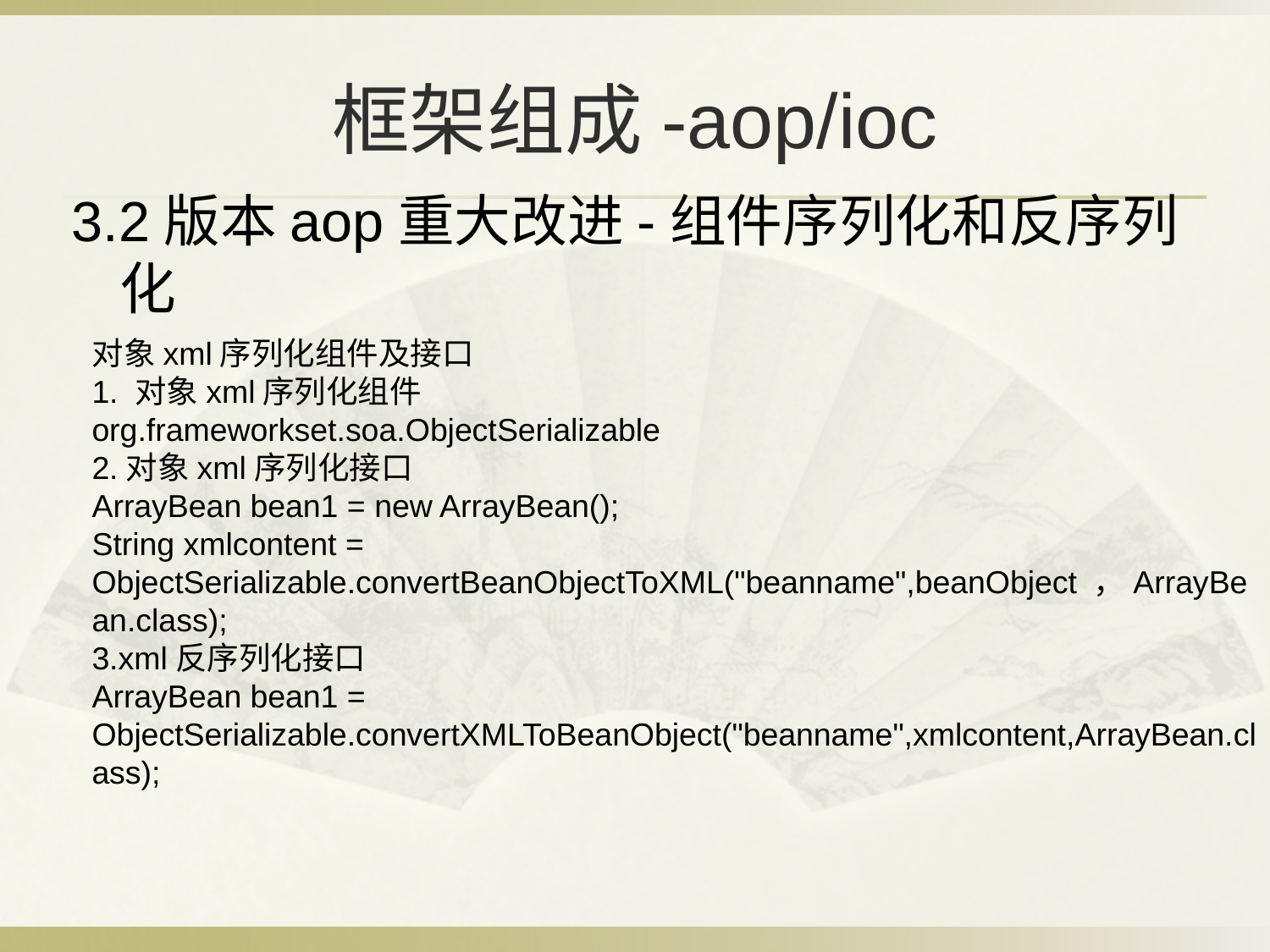

# 框架组成-aop/ioc
3.2版本aop重大改进-组件序列化和反序列化

对象xml序列化组件及接口
1. 对象xml序列化组件
org.frameworkset.soa.ObjectSerializable
2.对象xml序列化接口
ArrayBean bean1 = new ArrayBean();
String xmlcontent = ObjectSerializable.convertBeanObjectToXML("beanname",beanObject ，ArrayBean.class);
3.xml反序列化接口
ArrayBean bean1 = ObjectSerializable.convertXMLToBeanObject("beanname",xmlcontent,ArrayBean.class);